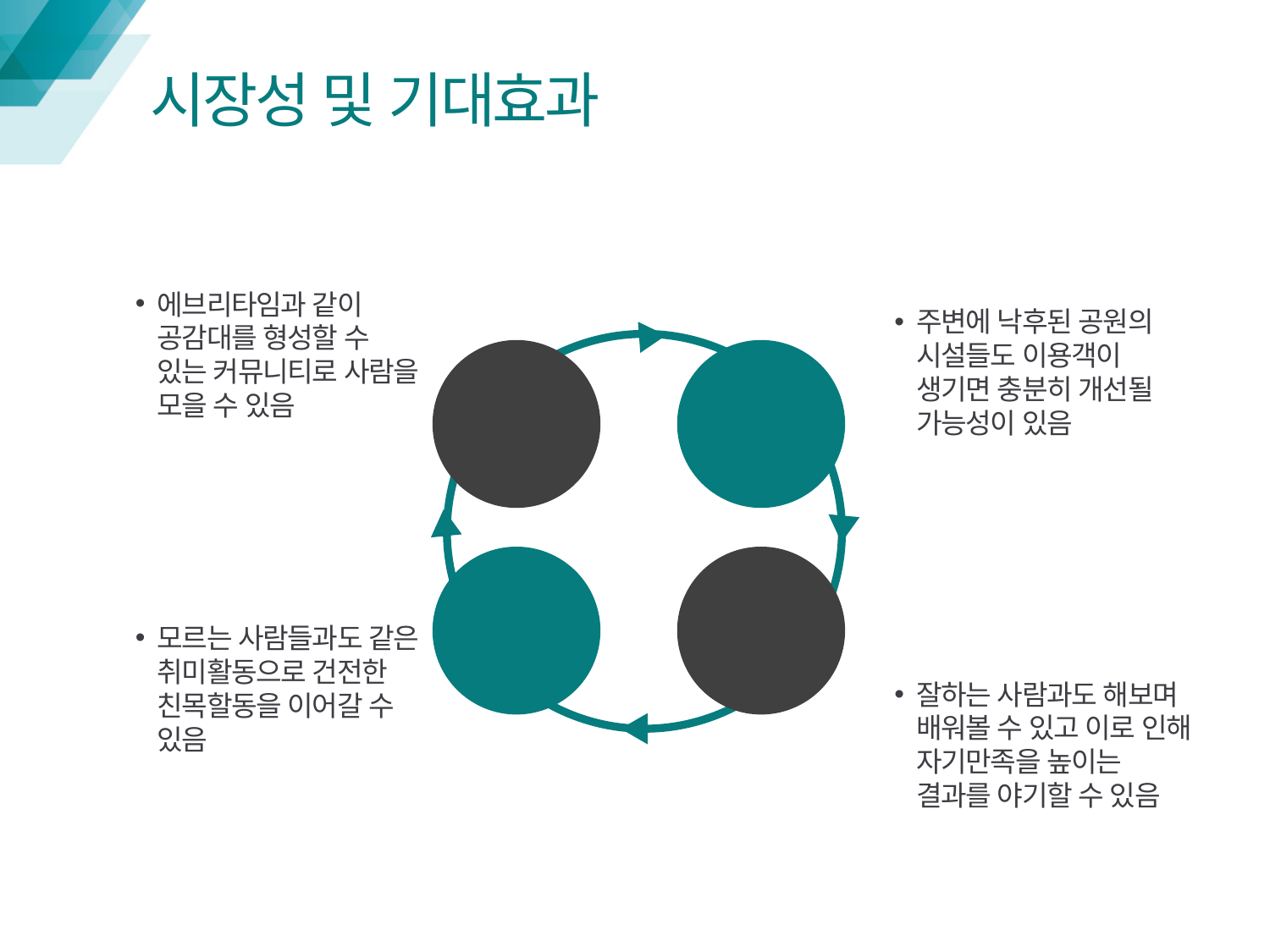

# 시장성 및 기대효과
에브리타임과 같이 공감대를 형성할 수 있는 커뮤니티로 사람을 모을 수 있음

주변에 낙후된 공원의 시설들도 이용객이 생기면 충분히 개선될 가능성이 있음

지역
커뮤니티
공익성

친목도모
실력 향상
모르는 사람들과도 같은 취미활동으로 건전한 친목할동을 이어갈 수 있음
잘하는 사람과도 해보며 배워볼 수 있고 이로 인해 자기만족을 높이는 결과를 야기할 수 있음